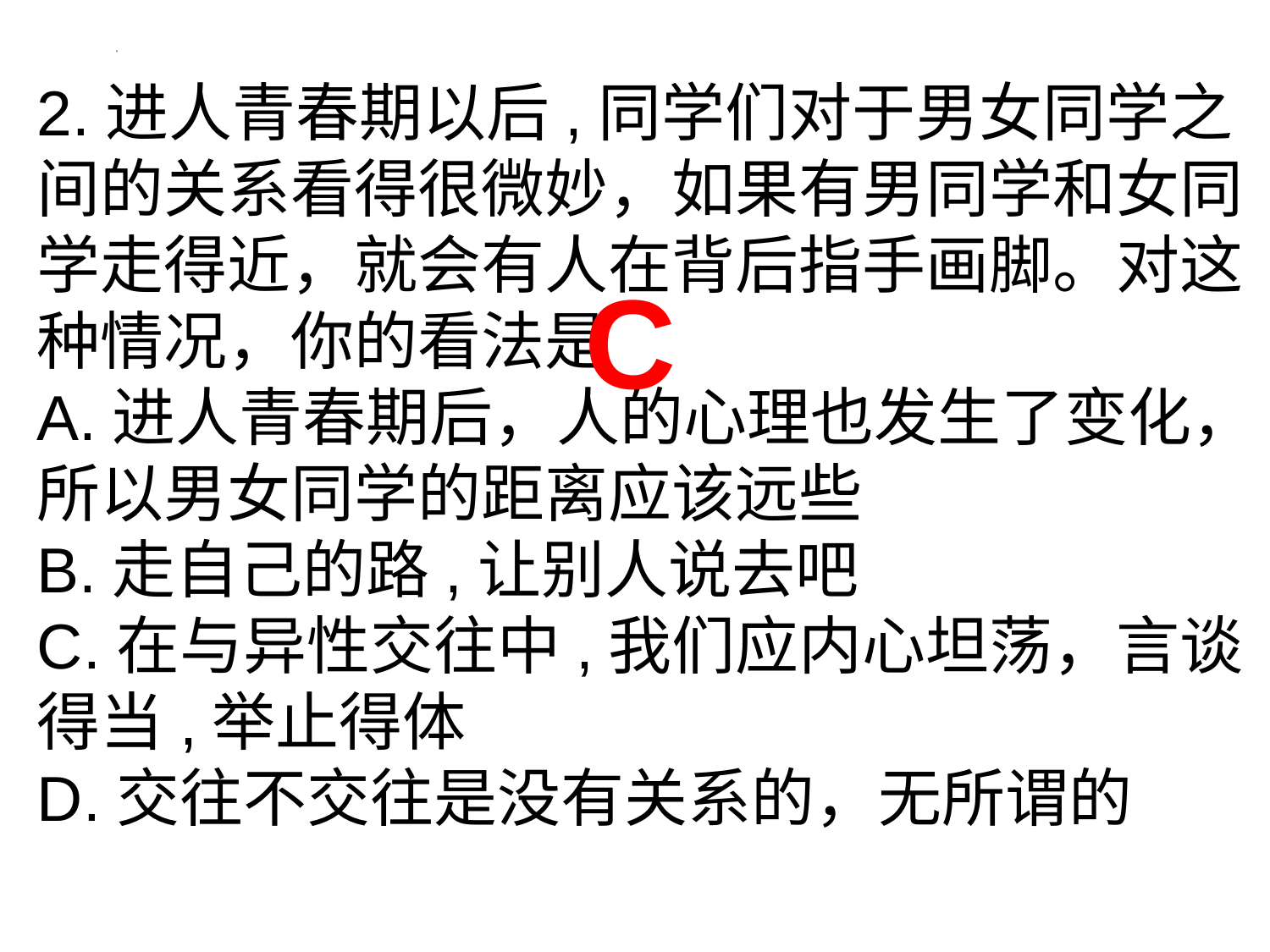

2.进人青春期以后,同学们对于男女同学之间的关系看得很微妙，如果有男同学和女同学走得近，就会有人在背后指手画脚。对这种情况，你的看法是
A.进人青春期后，人的心理也发生了变化，所以男女同学的距离应该远些
B.走自己的路,让别人说去吧
C.在与异性交往中,我们应内心坦荡，言谈得当,举止得体
D.交往不交往是没有关系的，无所谓的

C